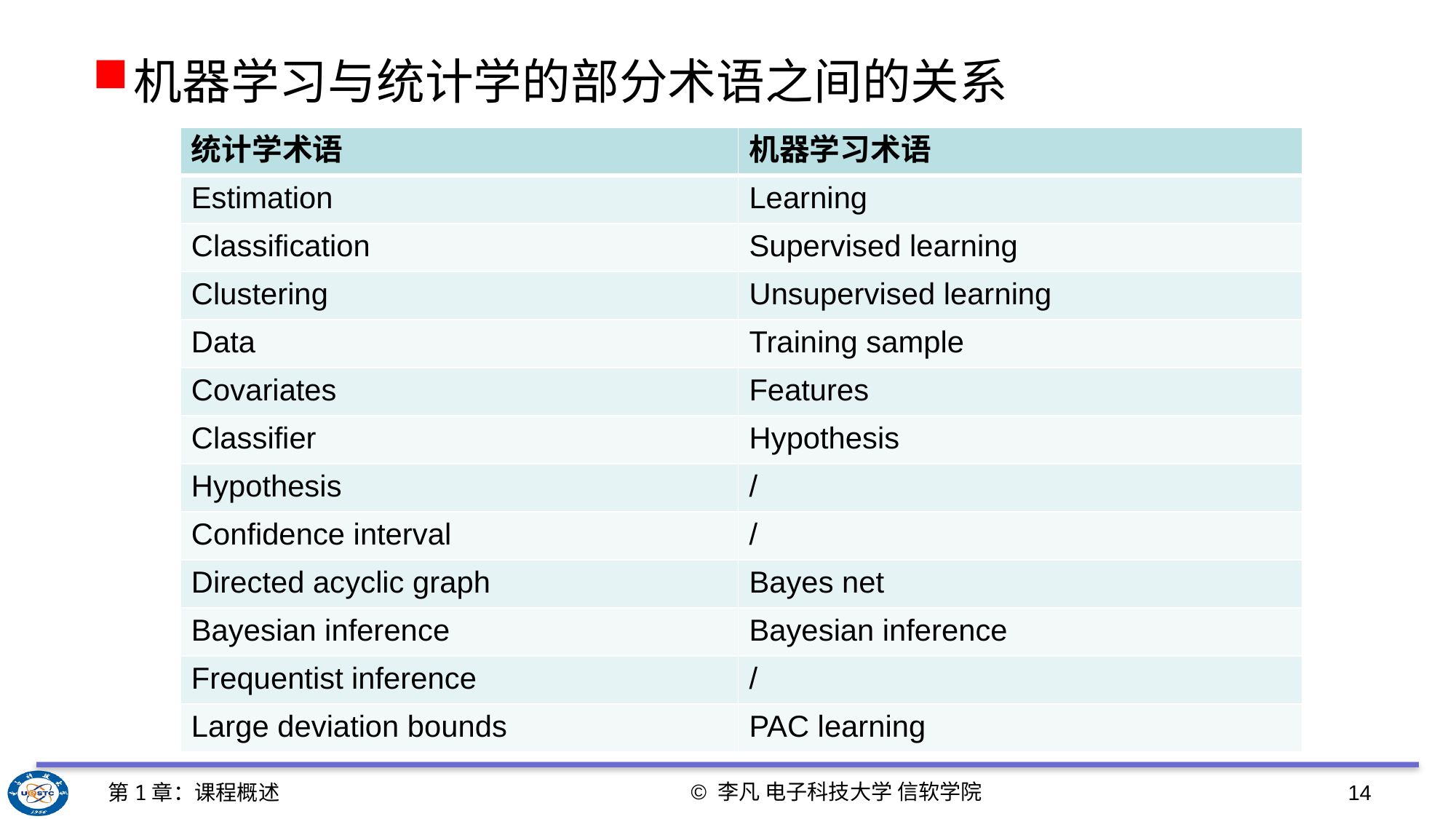

机器学习与统计学的部分术语之间的关系
| 统计学术语 | 机器学习术语 |
| --- | --- |
| Estimation | Learning |
| Classification | Supervised learning |
| Clustering | Unsupervised learning |
| Data | Training sample |
| Covariates | Features |
| Classifier | Hypothesis |
| Hypothesis | / |
| Confidence interval | / |
| Directed acyclic graph | Bayes net |
| Bayesian inference | Bayesian inference |
| Frequentist inference | / |
| Large deviation bounds | PAC learning |
© 李凡 电子科技大学 信软学院
第1章：课程概述
14